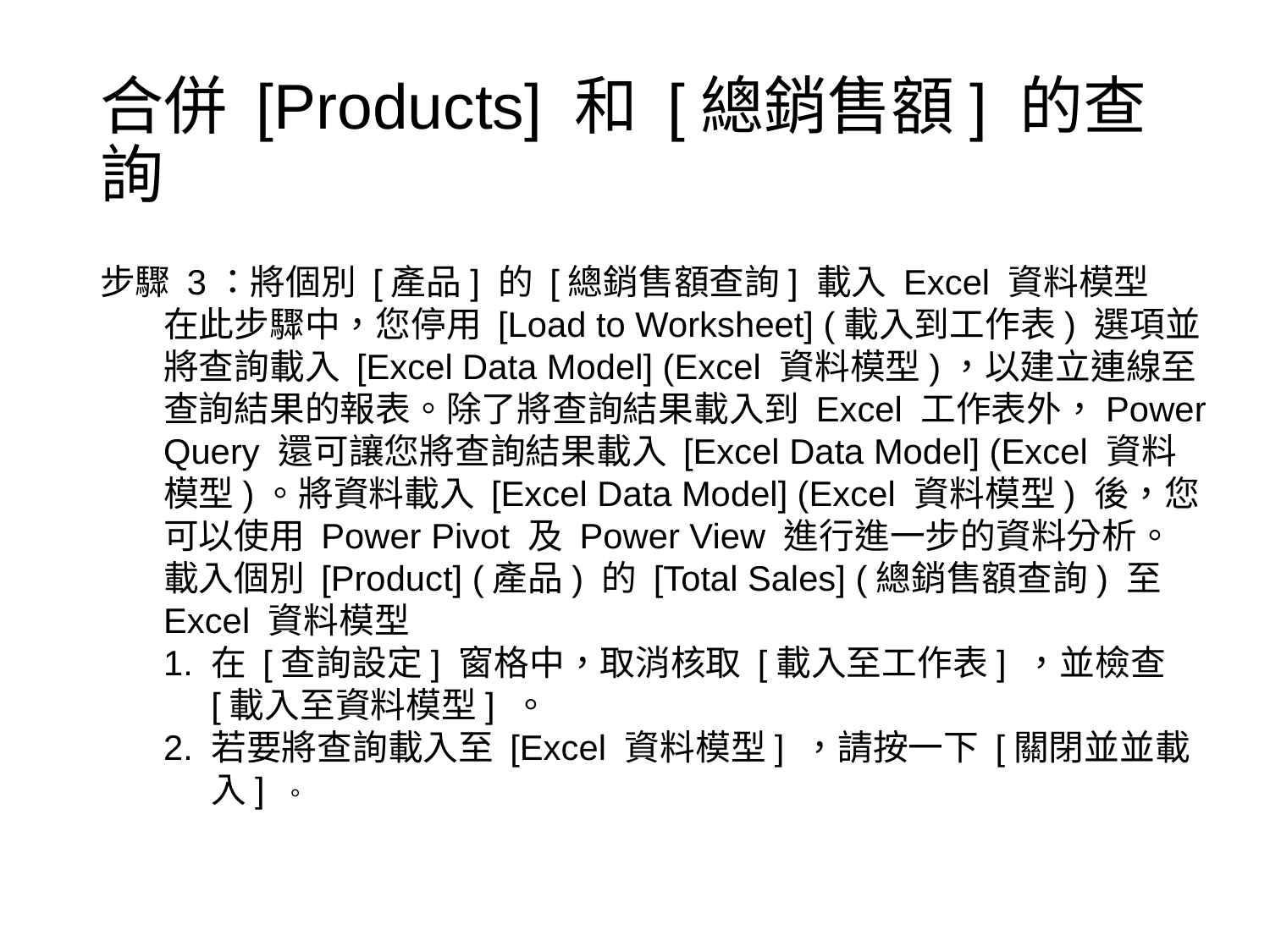

# 合併 [Products] 和 [總銷售額] 的查詢
步驟 3：將個別 [產品] 的 [總銷售額查詢] 載入 Excel 資料模型
在此步驟中，您停用 [Load to Worksheet] (載入到工作表) 選項並將查詢載入 [Excel Data Model] (Excel 資料模型)，以建立連線至查詢結果的報表。除了將查詢結果載入到 Excel 工作表外，Power Query 還可讓您將查詢結果載入 [Excel Data Model] (Excel 資料模型)。將資料載入 [Excel Data Model] (Excel 資料模型) 後，您可以使用 Power Pivot 及 Power View 進行進一步的資料分析。
載入個別 [Product] (產品) 的 [Total Sales] (總銷售額查詢) 至 Excel 資料模型
在 [查詢設定] 窗格中，取消核取 [載入至工作表] ，並檢查 [載入至資料模型] 。
若要將查詢載入至 [Excel 資料模型] ，請按一下 [關閉並並載入] 。